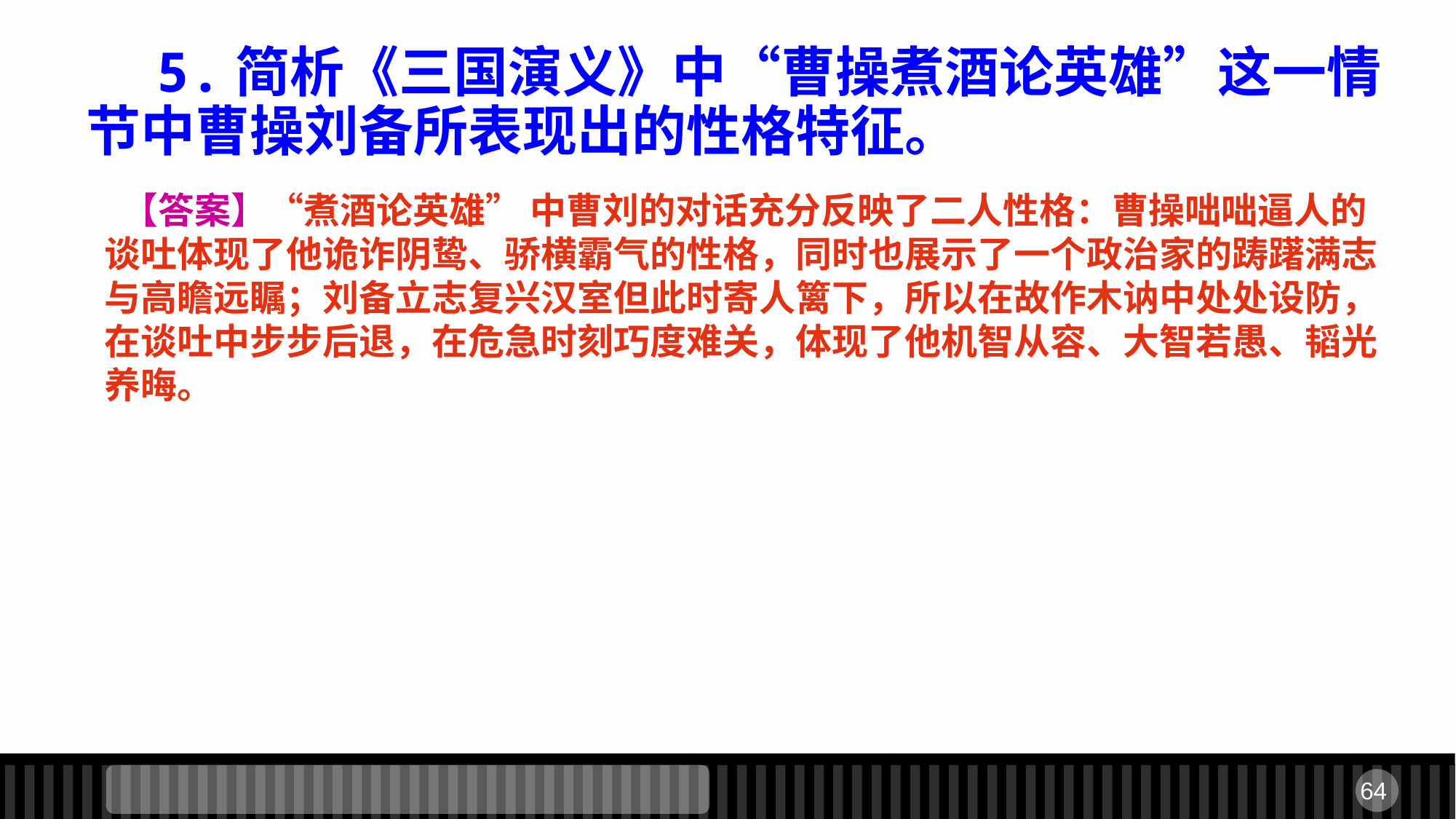

5.简析《三国演义》中“曹操煮酒论英雄”这一情节中曹操刘备所表现出的性格特征。
 【答案】“煮酒论英雄” 中曹刘的对话充分反映了二人性格：曹操咄咄逼人的谈吐体现了他诡诈阴鸷、骄横霸气的性格，同时也展示了一个政治家的踌躇满志与高瞻远瞩；刘备立志复兴汉室但此时寄人篱下，所以在故作木讷中处处设防，在谈吐中步步后退，在危急时刻巧度难关，体现了他机智从容、大智若愚、韬光养晦。